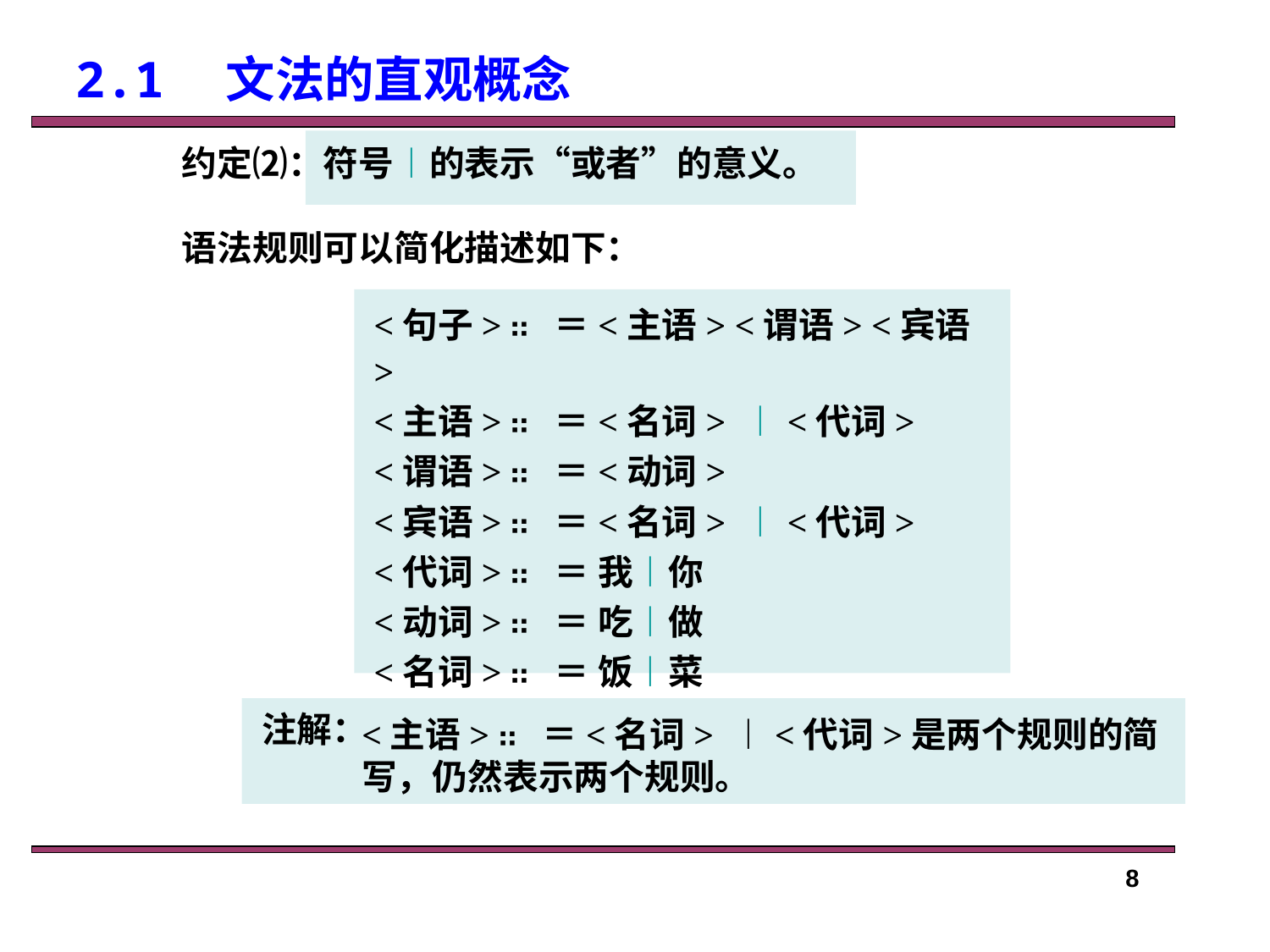

2.1　文法的直观概念

约定⑵：符号︱的表示“或者”的意义。
语法规则可以简化描述如下：

<句子> ∷＝<主语> <谓语> <宾语>
<主语> ∷＝<名词> ︱<代词>
<谓语> ∷＝<动词>
<宾语> ∷＝<名词> ︱<代词>
<代词> ∷＝ 我︱你
<动词> ∷＝ 吃︱做
<名词> ∷＝ 饭︱菜

注解：
<主语> ∷＝<名词> ︱<代词>是两个规则的简写，仍然表示两个规则。
8